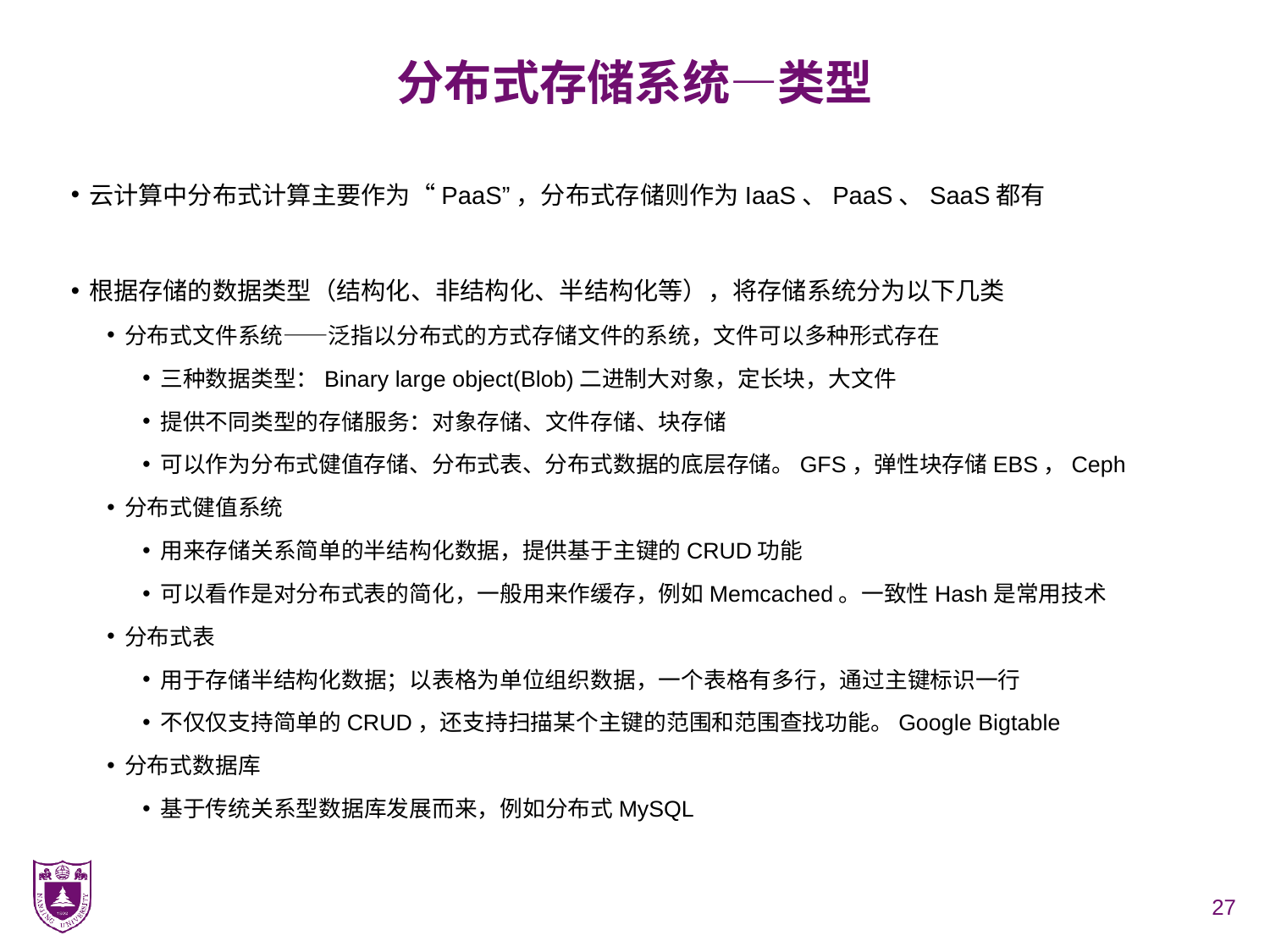

# 分布式存储系统—类型
云计算中分布式计算主要作为“PaaS”，分布式存储则作为IaaS、PaaS、SaaS都有

根据存储的数据类型（结构化、非结构化、半结构化等），将存储系统分为以下几类
分布式文件系统——泛指以分布式的方式存储文件的系统，文件可以多种形式存在
三种数据类型：Binary large object(Blob)二进制大对象，定长块，大文件
提供不同类型的存储服务：对象存储、文件存储、块存储
可以作为分布式健值存储、分布式表、分布式数据的底层存储。GFS，弹性块存储EBS，Ceph
分布式健值系统
用来存储关系简单的半结构化数据，提供基于主键的CRUD功能
可以看作是对分布式表的简化，一般用来作缓存，例如Memcached。一致性Hash是常用技术
分布式表
用于存储半结构化数据；以表格为单位组织数据，一个表格有多行，通过主键标识一行
不仅仅支持简单的CRUD，还支持扫描某个主键的范围和范围查找功能。Google Bigtable
分布式数据库
基于传统关系型数据库发展而来，例如分布式MySQL
27